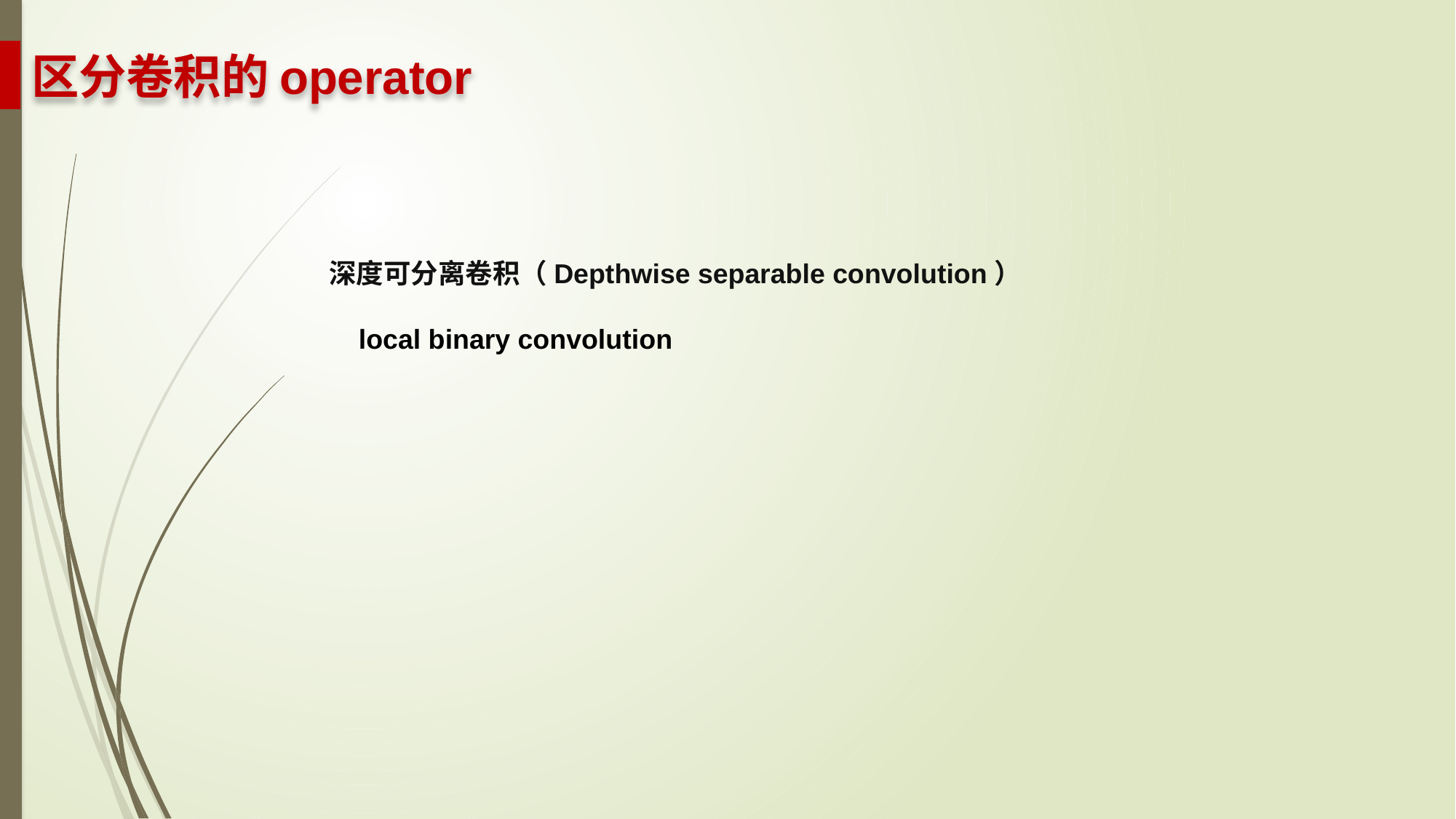

# 区分卷积的operator
深度可分离卷积（Depthwise separable convolution）
local binary convolution